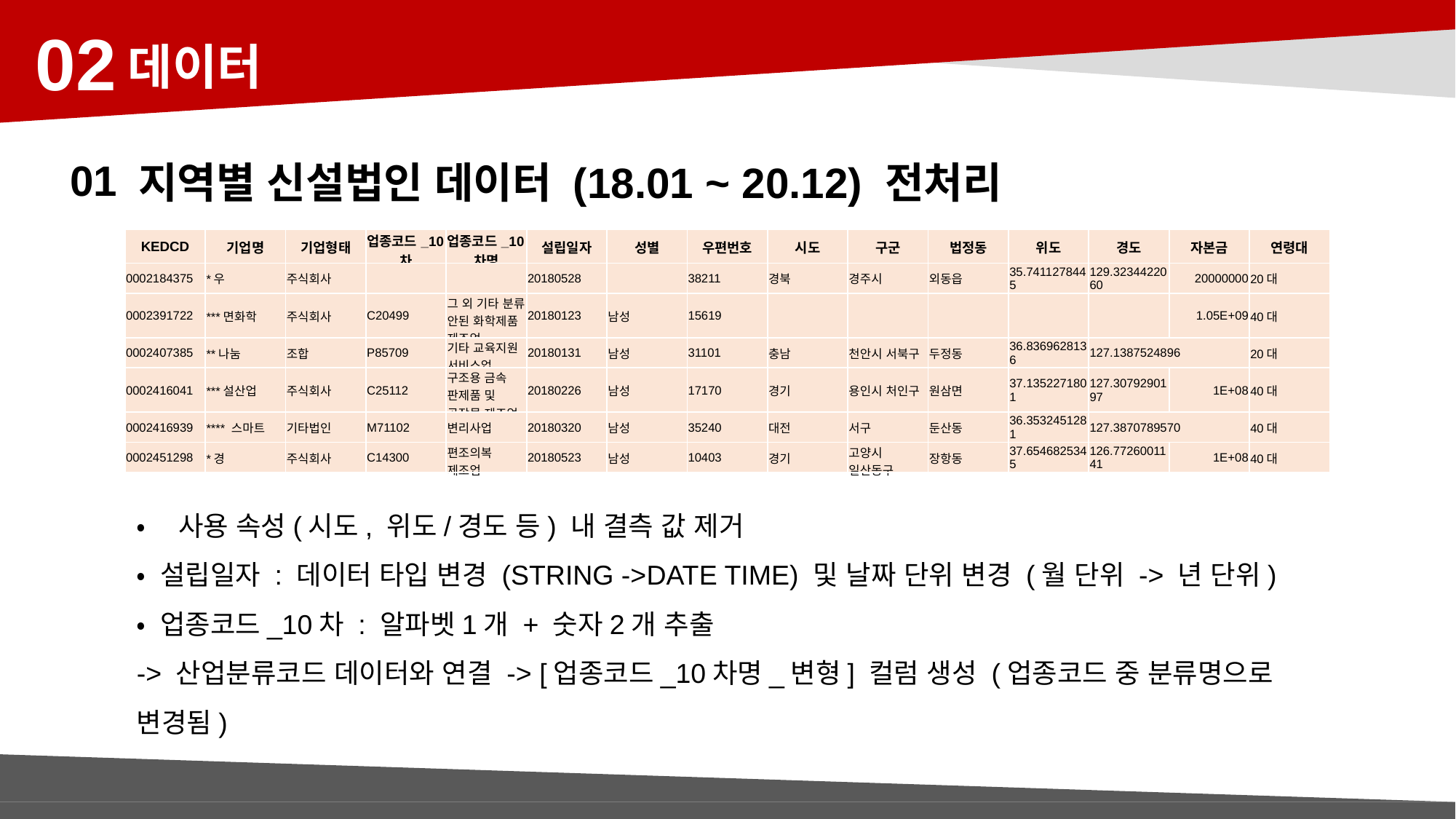

02
데이터

01
지역별 신설법인 데이터 (18.01 ~ 20.12) 전처리
| KEDCD | 기업명 | 기업형태 | 업종코드\_10차 | 업종코드\_10차명 | 설립일자 | 성별 | 우편번호 | 시도 | 구군 | 법정동 | 위도 | 경도 | 자본금 | 연령대 |
| --- | --- | --- | --- | --- | --- | --- | --- | --- | --- | --- | --- | --- | --- | --- |
| 0002184375 | \*우 | 주식회사 |  |  | 20180528 |  | 38211 | 경북 | 경주시 | 외동읍 | 35.7411278445 | 129.3234422060 | 20000000 | 20대 |
| 0002391722 | \*\*\*면화학 | 주식회사 | C20499 | 그 외 기타 분류 안된 화학제품 제조업 | 20180123 | 남성 | 15619 |  |  |  |  |  | 1.05E+09 | 40대 |
| 0002407385 | \*\*나눔 | 조합 | P85709 | 기타 교육지원 서비스업 | 20180131 | 남성 | 31101 | 충남 | 천안시 서북구 | 두정동 | 36.8369628136 | 127.1387524896 |  | 20대 |
| 0002416041 | \*\*\*설산업 | 주식회사 | C25112 | 구조용 금속 판제품 및 공작물 제조업 | 20180226 | 남성 | 17170 | 경기 | 용인시 처인구 | 원삼면 | 37.1352271801 | 127.3079290197 | 1E+08 | 40대 |
| 0002416939 | \*\*\*\* 스마트 | 기타법인 | M71102 | 변리사업 | 20180320 | 남성 | 35240 | 대전 | 서구 | 둔산동 | 36.3532451281 | 127.3870789570 |  | 40대 |
| 0002451298 | \*경 | 주식회사 | C14300 | 편조의복 제조업 | 20180523 | 남성 | 10403 | 경기 | 고양시 일산동구 | 장항동 | 37.6546825345 | 126.7726001141 | 1E+08 | 40대 |
• 사용 속성(시도, 위도/경도 등) 내 결측 값 제거
• 설립일자 : 데이터 타입 변경 (STRING ->DATE TIME) 및 날짜 단위 변경 (월 단위 -> 년 단위)
• 업종코드_10차 : 알파벳1개 + 숫자2개 추출
-> 산업분류코드 데이터와 연결 -> [업종코드_10차명_변형] 컬럼 생성 (업종코드 중 분류명으로 변경됨)